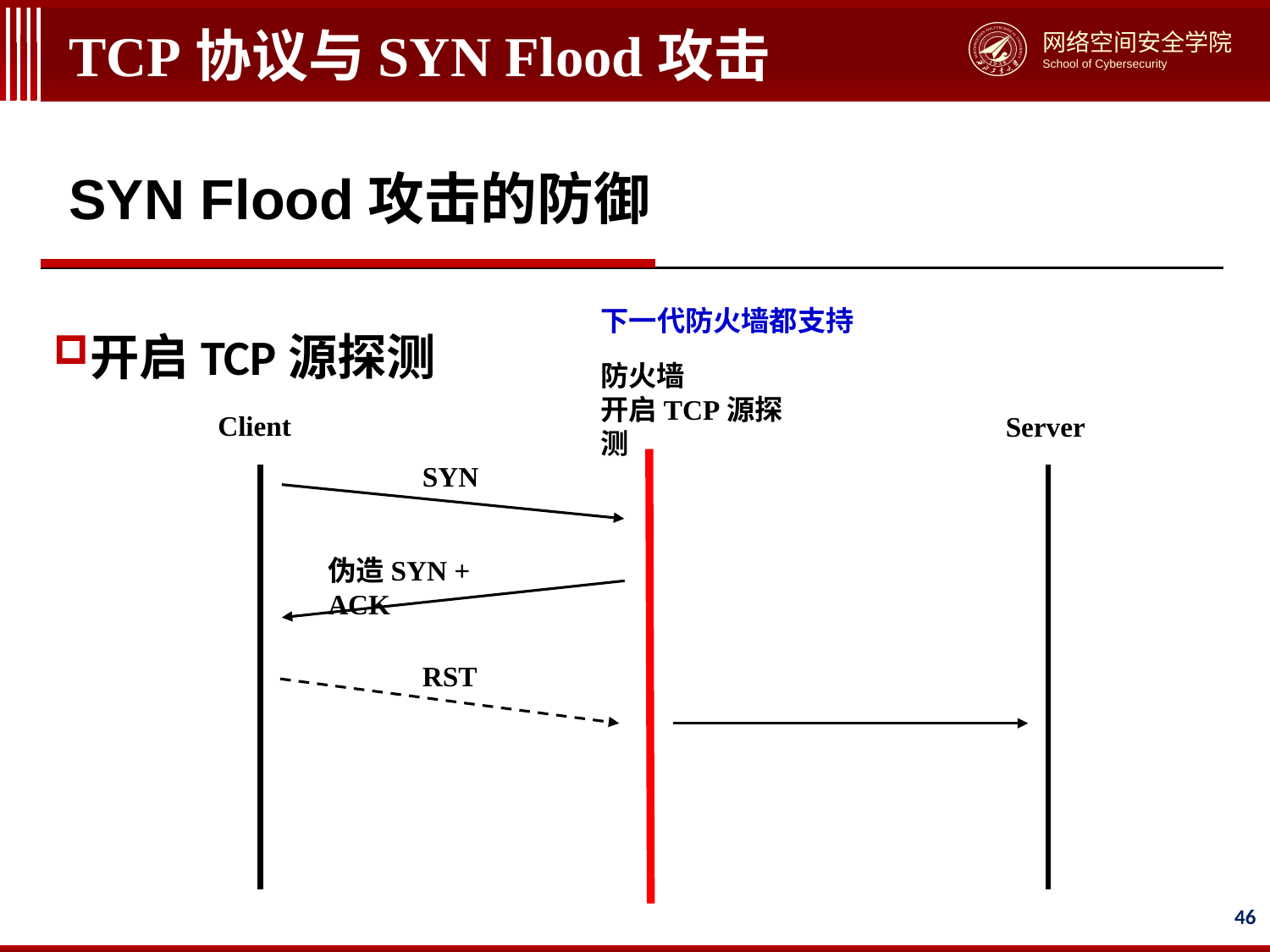

# TCP协议与SYN Flood攻击
SYN Flood攻击的防御
下一代防火墙都支持
开启TCP源探测
防火墙
开启TCP源探测
Client
Server
SYN
伪造SYN + ACK
RST